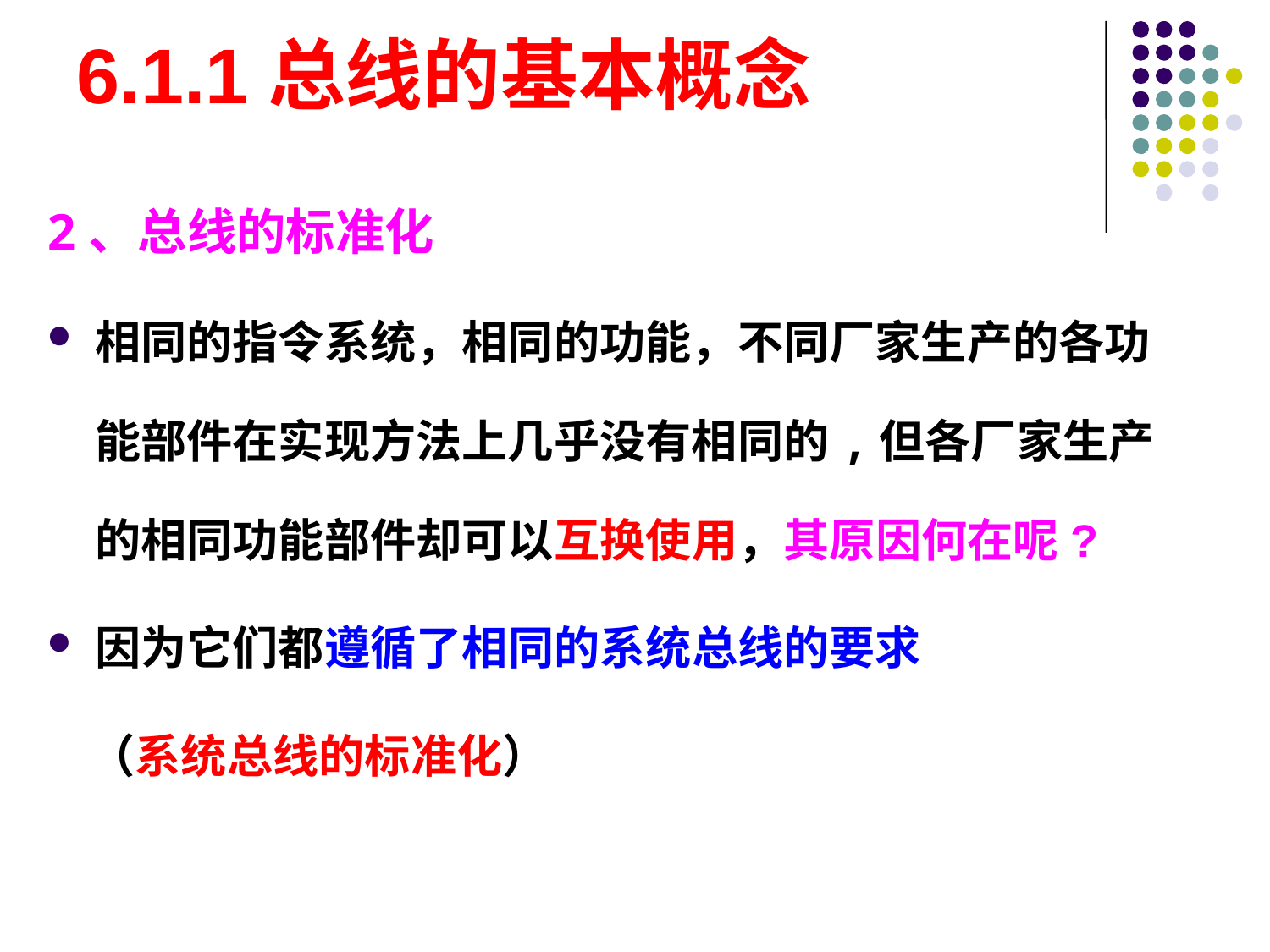

# 6.1.1总线的基本概念
2、总线的标准化
相同的指令系统，相同的功能，不同厂家生产的各功能部件在实现方法上几乎没有相同的,但各厂家生产的相同功能部件却可以互换使用，其原因何在呢?
因为它们都遵循了相同的系统总线的要求
   （系统总线的标准化）

6